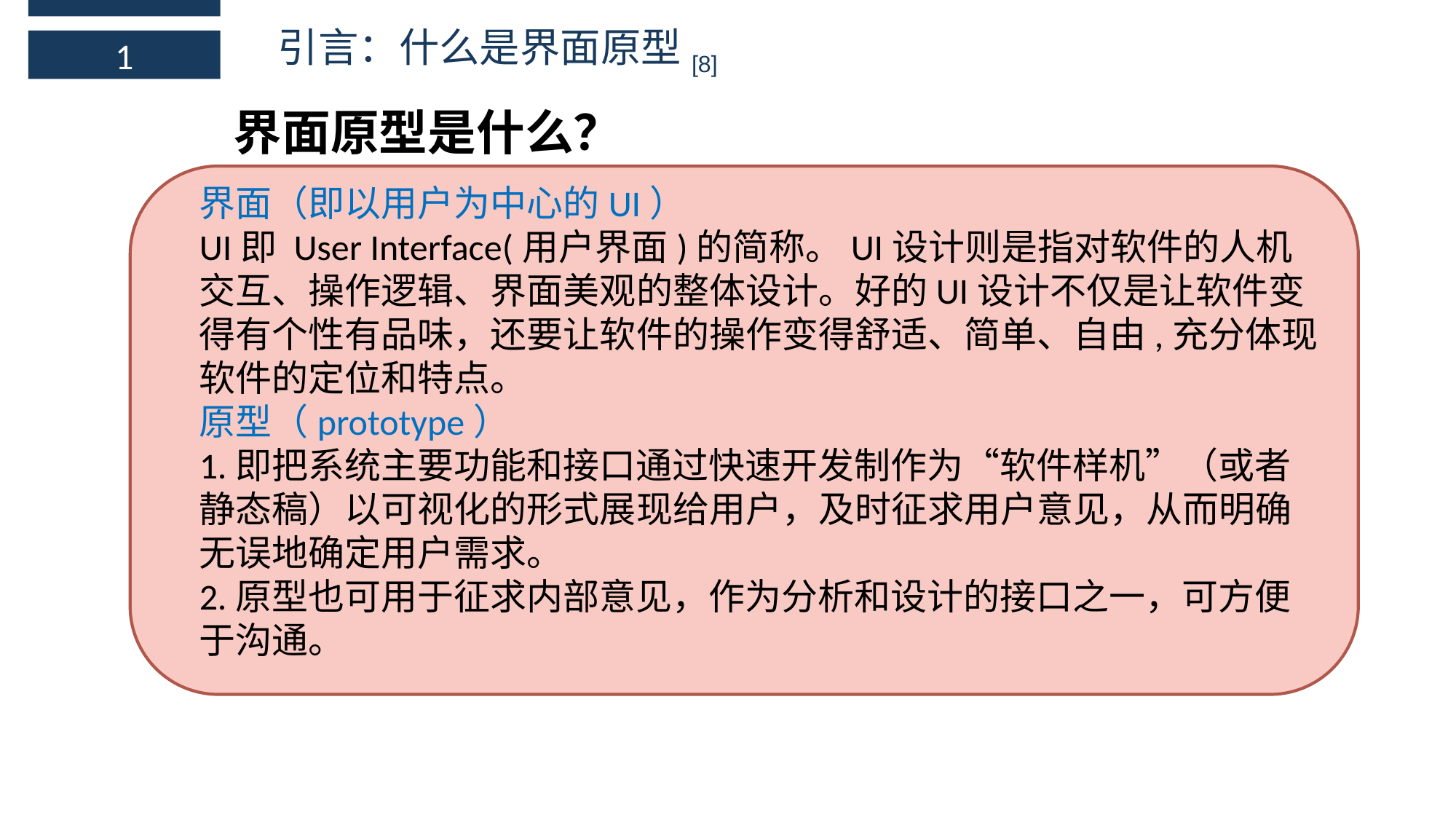

引言：什么是界面原型[8]

1
界面原型是什么？

界面（即以用户为中心的UI）
UI即 User Interface(用户界面)的简称。UI设计则是指对软件的人机交互、操作逻辑、界面美观的整体设计。好的UI设计不仅是让软件变得有个性有品味，还要让软件的操作变得舒适、简单、自由,充分体现软件的定位和特点。
原型（prototype）
1.即把系统主要功能和接口通过快速开发制作为“软件样机”（或者静态稿）以可视化的形式展现给用户，及时征求用户意见，从而明确无误地确定用户需求。
2.原型也可用于征求内部意见，作为分析和设计的接口之一，可方便于沟通。